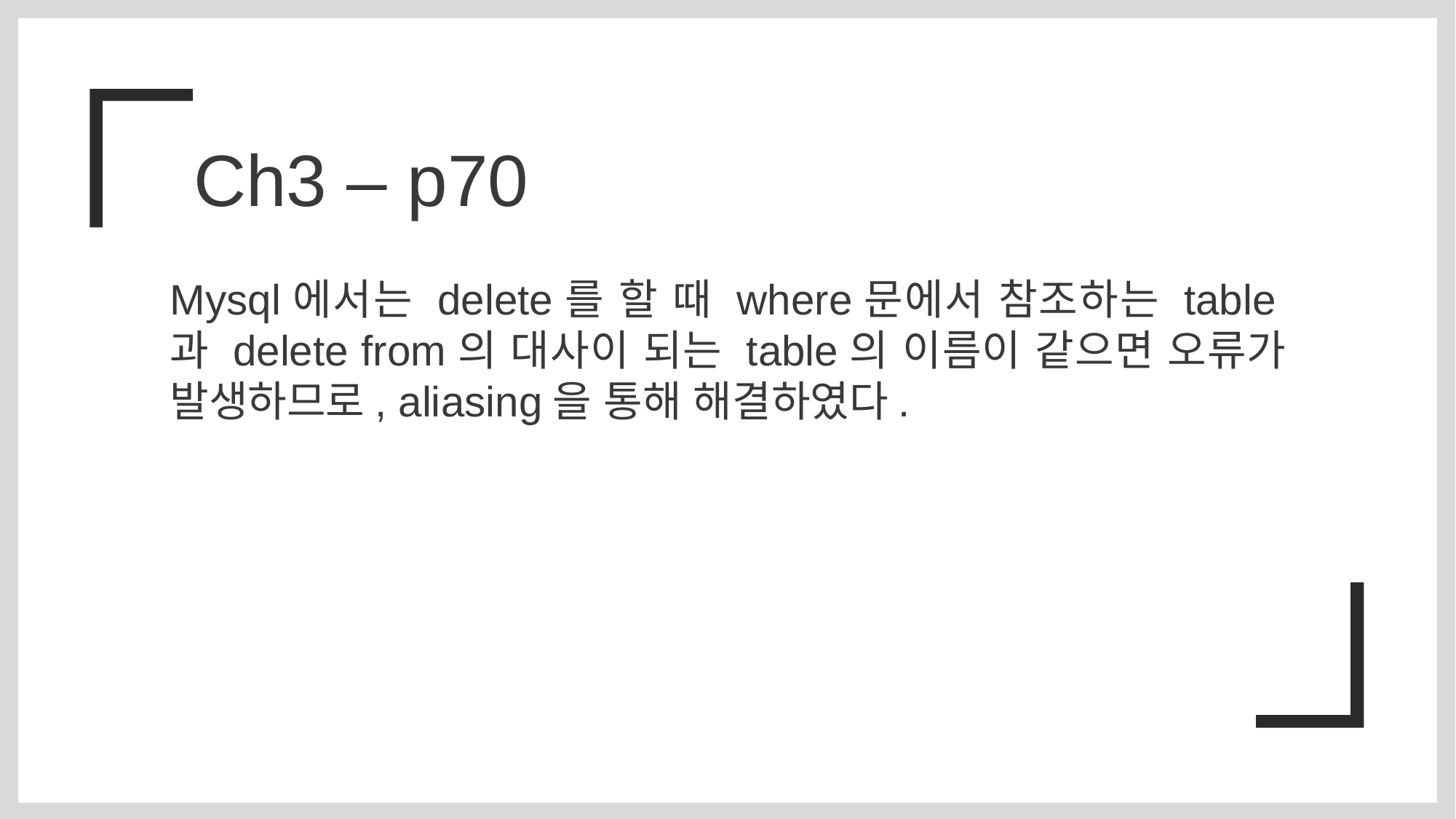

Ch3 – p70
Mysql에서는 delete를 할 때 where문에서 참조하는 table과 delete from의 대사이 되는 table의 이름이 같으면 오류가 발생하므로, aliasing을 통해 해결하였다.